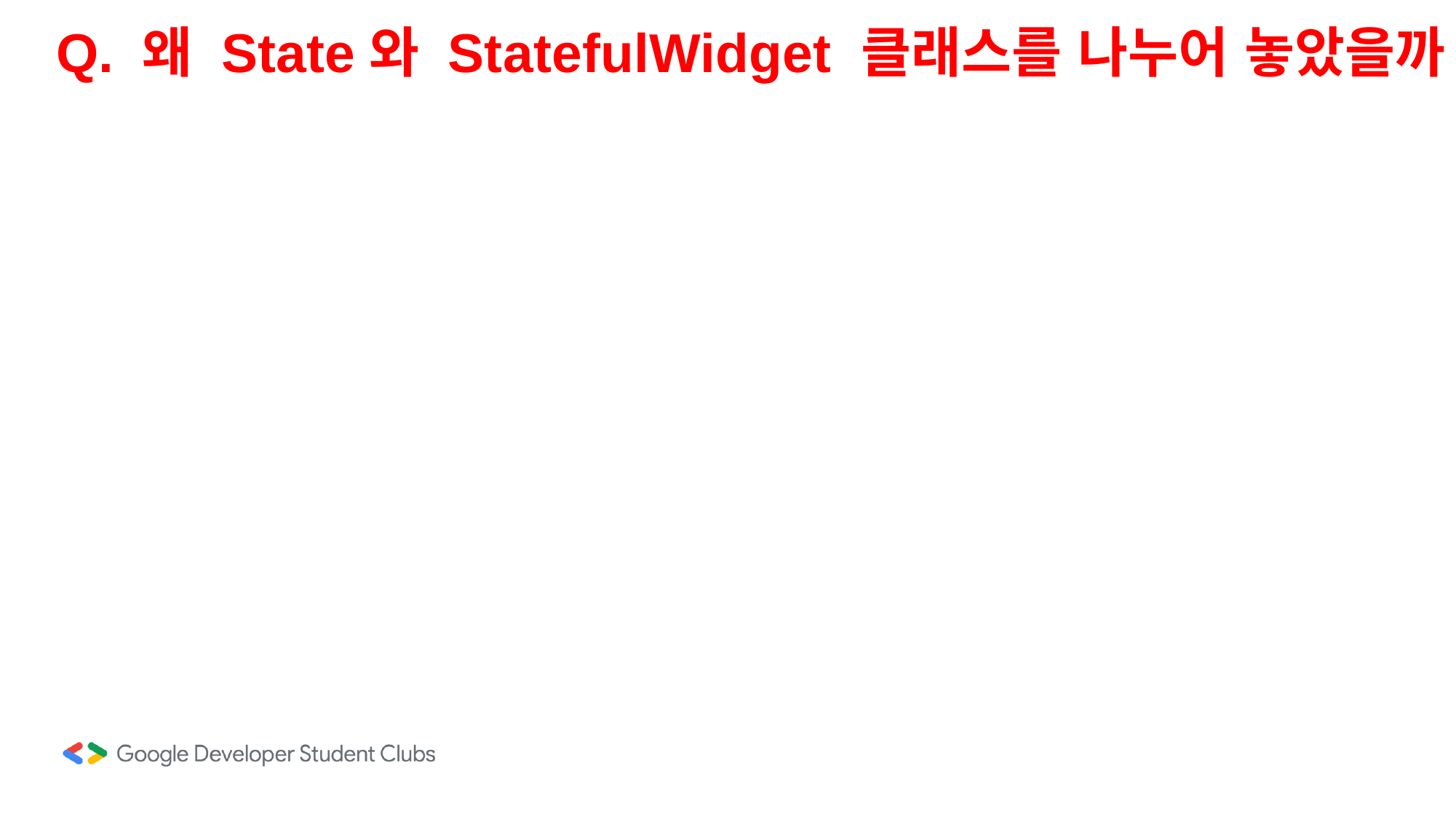

Q. 왜 State와 StatefulWidget 클래스를 나누어 놓았을까?